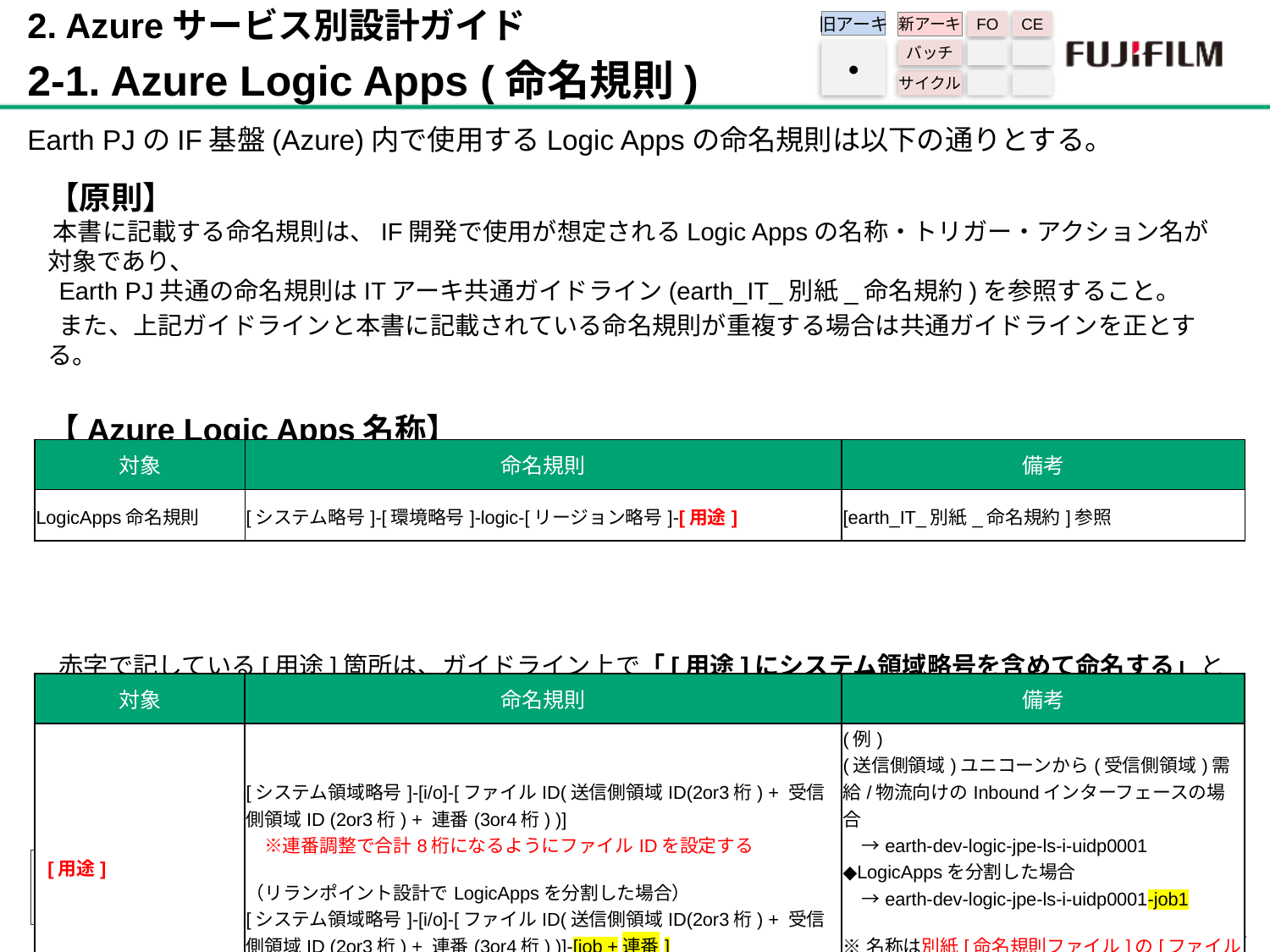

2. Azureサービス別設計ガイド
2-1. Azure Logic Apps (命名規則)
旧アーキ
FO
CE
新アーキ
バッチ

サイクル

●
Earth PJのIF基盤(Azure)内で使用するLogic Appsの命名規則は以下の通りとする。
【原則】
 本書に記載する命名規則は、IF開発で使用が想定されるLogic Appsの名称・トリガー・アクション名が対象であり、
 Earth PJ共通の命名規則はITアーキ共通ガイドライン(earth_IT_別紙_命名規約)を参照すること。
 また、上記ガイドラインと本書に記載されている命名規則が重複する場合は共通ガイドラインを正とする。

【Azure Logic Apps名称】
 Azure Logic Apps名は共通ガイドライン上で下表の命名規則が定められている。

 赤字で記している[用途]箇所は、ガイドライン上で「[用途]にシステム領域略号を含めて命名する」と記載されているため、
 IF開発の共通認識として[用途]箇所は下表の命名規則を定義する。
| 対象 | 命名規則 | 備考 |
| --- | --- | --- |
| LogicApps命名規則 | [システム略号]-[環境略号]-logic-[リージョン略号]-[用途] | [earth\_IT\_別紙\_命名規約]参照 |
| 対象 | 命名規則 | 備考 |
| --- | --- | --- |
| [用途] | [システム領域略号]-[i/o]-[ファイルID(送信側領域ID(2or3桁) + 受信側領域ID (2or3桁) + 連番(3or4桁) )] 　※連番調整で合計8桁になるようにファイルIDを設定する （リランポイント設計でLogicAppsを分割した場合） [システム領域略号]-[i/o]-[ファイルID(送信側領域ID(2or3桁) + 受信側領域ID (2or3桁) + 連番(3or4桁) )]-[job +連番] | (例) (送信側領域)ユニコーンから(受信側領域)需給/物流向けのInboundインターフェースの場合 　→earth-dev-logic-jpe-ls-i-uidp0001 ◆LogicAppsを分割した場合 　→earth-dev-logic-jpe-ls-i-uidp0001-job1 ※名称は別紙[命名規則ファイル]の[ファイルIDシート-LogicApps名]を参照。 ※earth側の領域IDは2桁で統一 |
91